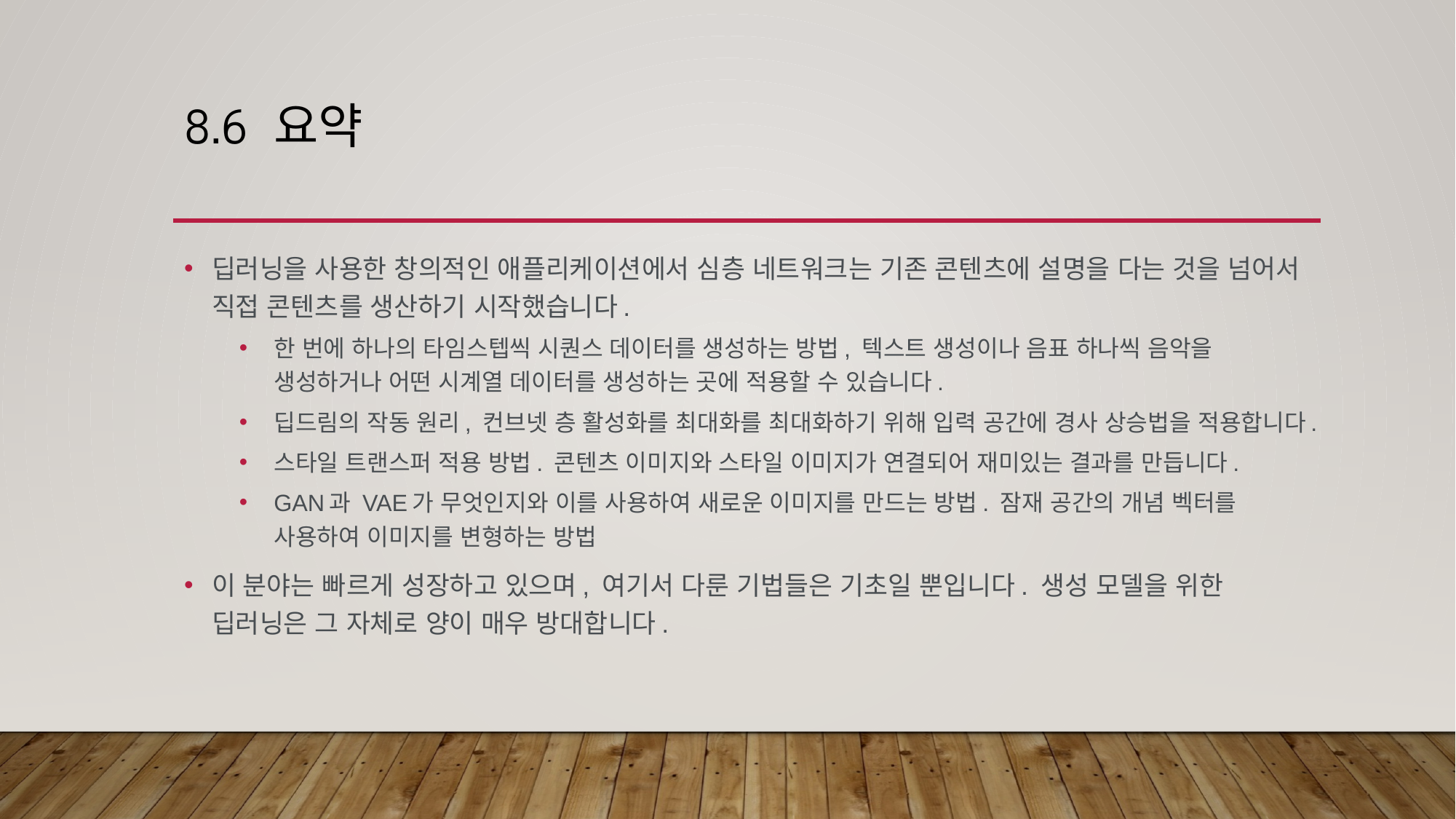

# 8.6 요약
딥러닝을 사용한 창의적인 애플리케이션에서 심층 네트워크는 기존 콘텐츠에 설명을 다는 것을 넘어서 직접 콘텐츠를 생산하기 시작했습니다.
한 번에 하나의 타임스텝씩 시퀀스 데이터를 생성하는 방법, 텍스트 생성이나 음표 하나씩 음악을 생성하거나 어떤 시계열 데이터를 생성하는 곳에 적용할 수 있습니다.
딥드림의 작동 원리, 컨브넷 층 활성화를 최대화를 최대화하기 위해 입력 공간에 경사 상승법을 적용합니다.
스타일 트랜스퍼 적용 방법. 콘텐츠 이미지와 스타일 이미지가 연결되어 재미있는 결과를 만듭니다.
GAN과 VAE가 무엇인지와 이를 사용하여 새로운 이미지를 만드는 방법. 잠재 공간의 개념 벡터를 사용하여 이미지를 변형하는 방법
이 분야는 빠르게 성장하고 있으며, 여기서 다룬 기법들은 기초일 뿐입니다. 생성 모델을 위한 딥러닝은 그 자체로 양이 매우 방대합니다.